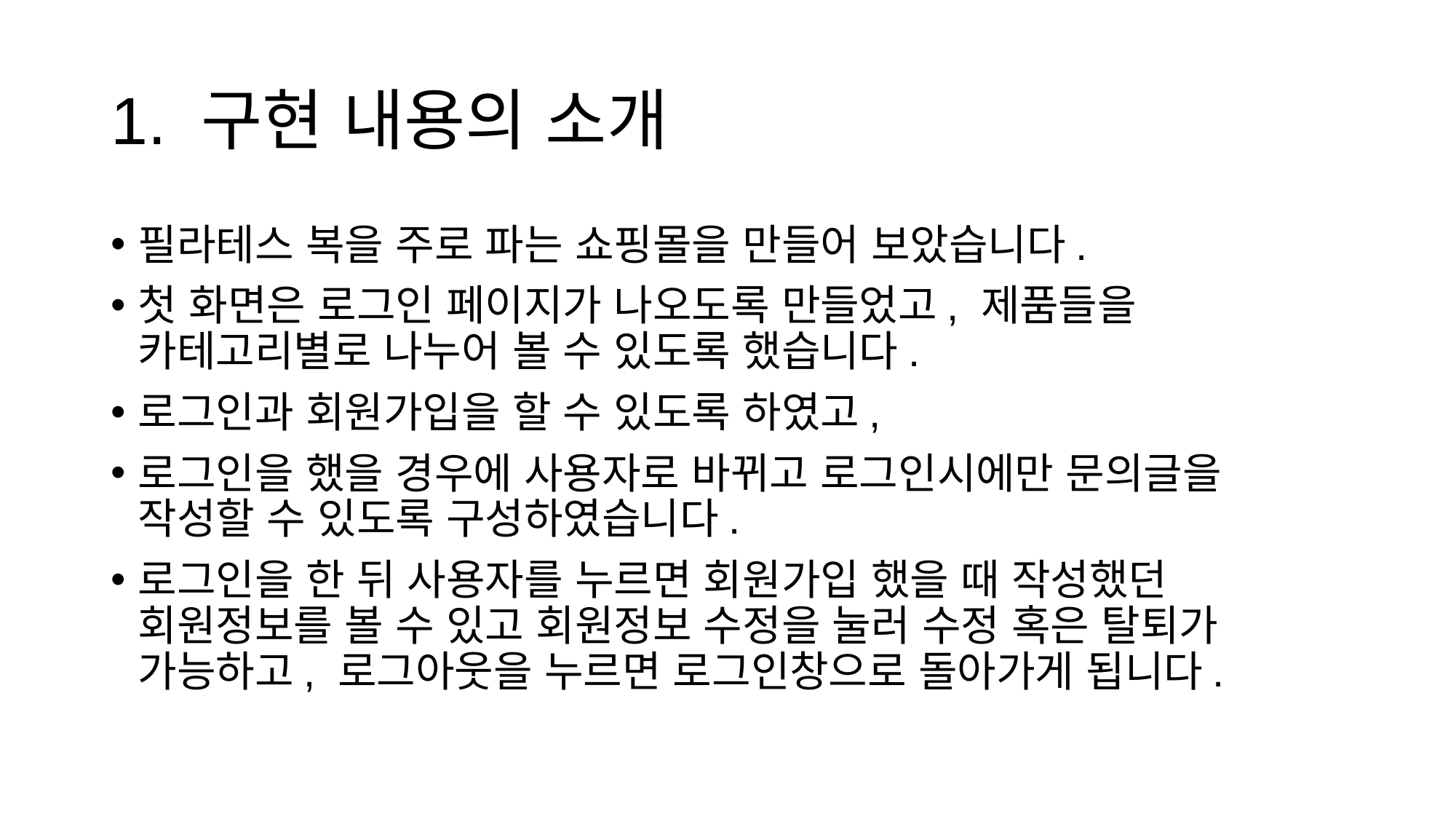

# 1. 구현 내용의 소개
필라테스 복을 주로 파는 쇼핑몰을 만들어 보았습니다.
첫 화면은 로그인 페이지가 나오도록 만들었고, 제품들을 카테고리별로 나누어 볼 수 있도록 했습니다.
로그인과 회원가입을 할 수 있도록 하였고,
로그인을 했을 경우에 사용자로 바뀌고 로그인시에만 문의글을 작성할 수 있도록 구성하였습니다.
로그인을 한 뒤 사용자를 누르면 회원가입 했을 때 작성했던 회원정보를 볼 수 있고 회원정보 수정을 눌러 수정 혹은 탈퇴가 가능하고, 로그아웃을 누르면 로그인창으로 돌아가게 됩니다.